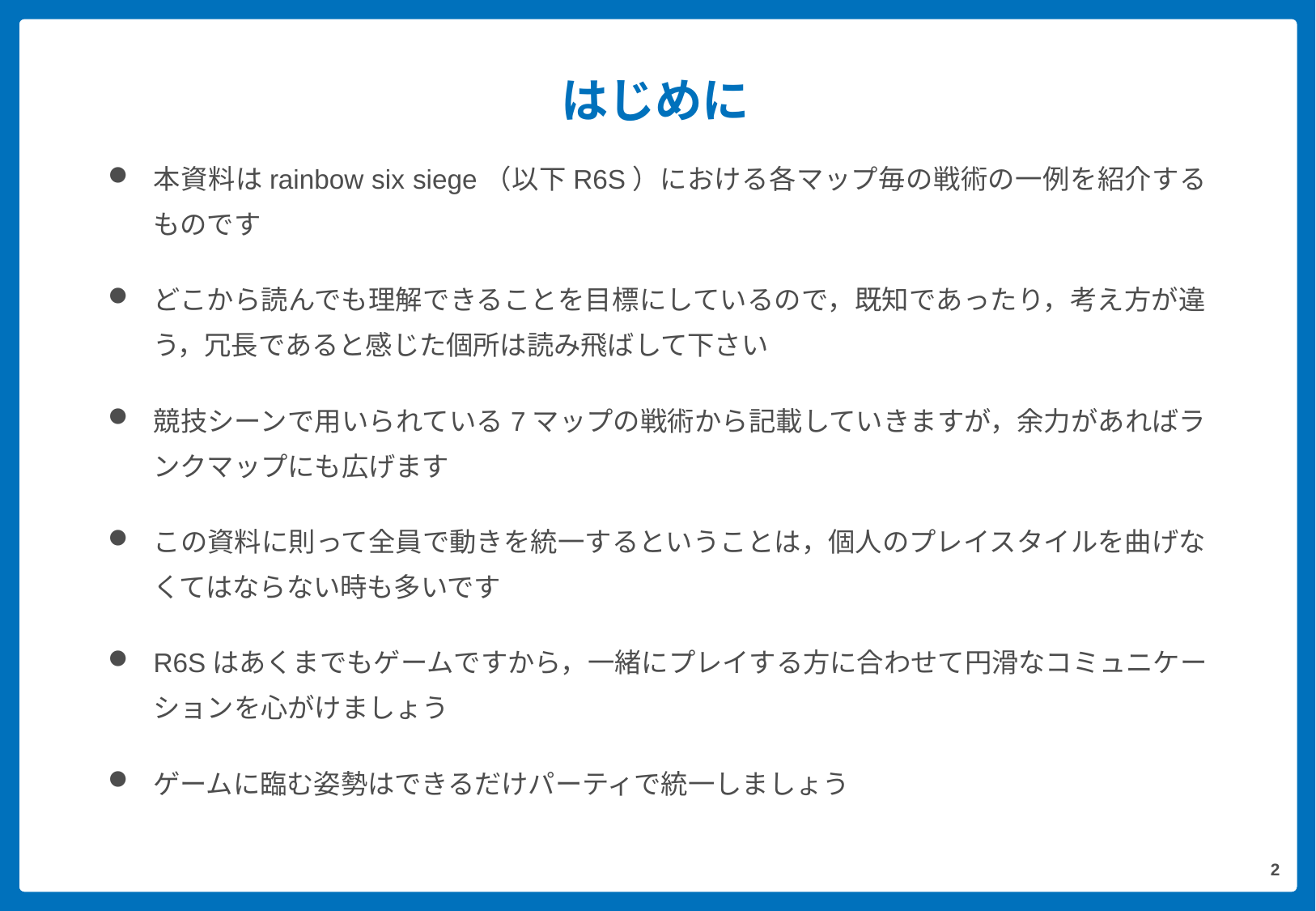

# はじめに
本資料はrainbow six siege（以下R6S）における各マップ毎の戦術の一例を紹介するものです
どこから読んでも理解できることを目標にしているので，既知であったり，考え方が違う，冗長であると感じた個所は読み飛ばして下さい
競技シーンで用いられている7マップの戦術から記載していきますが，余力があればランクマップにも広げます
この資料に則って全員で動きを統一するということは，個人のプレイスタイルを曲げなくてはならない時も多いです
R6Sはあくまでもゲームですから，一緒にプレイする方に合わせて円滑なコミュニケーションを心がけましょう
ゲームに臨む姿勢はできるだけパーティで統一しましょう
2